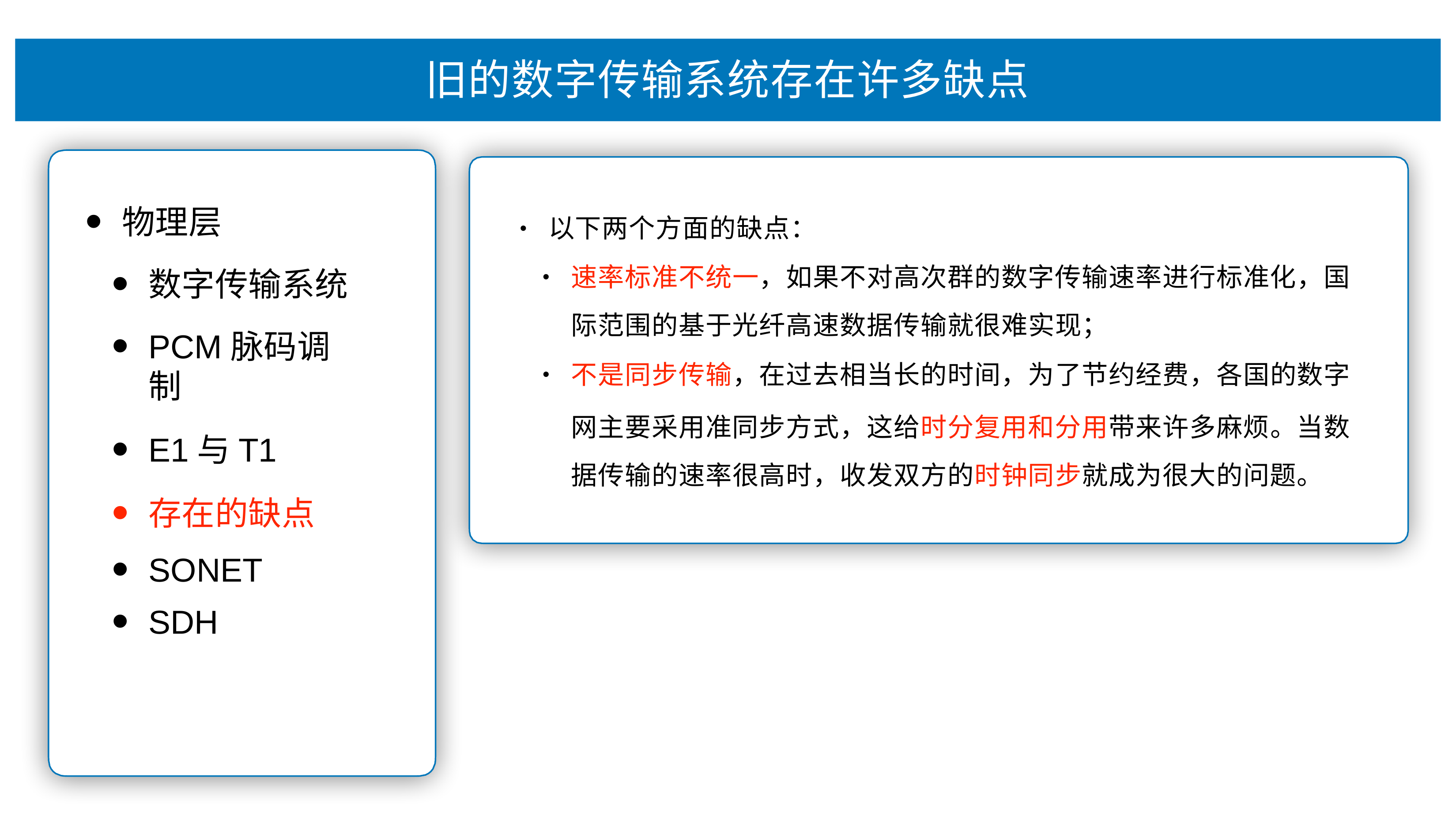

# 旧的数字传输系统存在许多缺点

物理层
数字传输系统
PCM脉码调制
E1与T1
存在的缺点
SONET
SDH
以下两个⽅⾯的缺点：
•
速率标准不统⼀，如果不对⾼次群的数字传输速率进⾏标准化，国 际范围的基于光纤⾼速数据传输就很难实现；
不是同步传输，在过去相当⻓的时间，为了节约经费，各国的数字
⽹主要采⽤准同步⽅式，这给时分复⽤和分⽤带来许多麻烦。当数 据传输的速率很⾼时，收发双⽅的时钟同步就成为很⼤的问题。
•
•